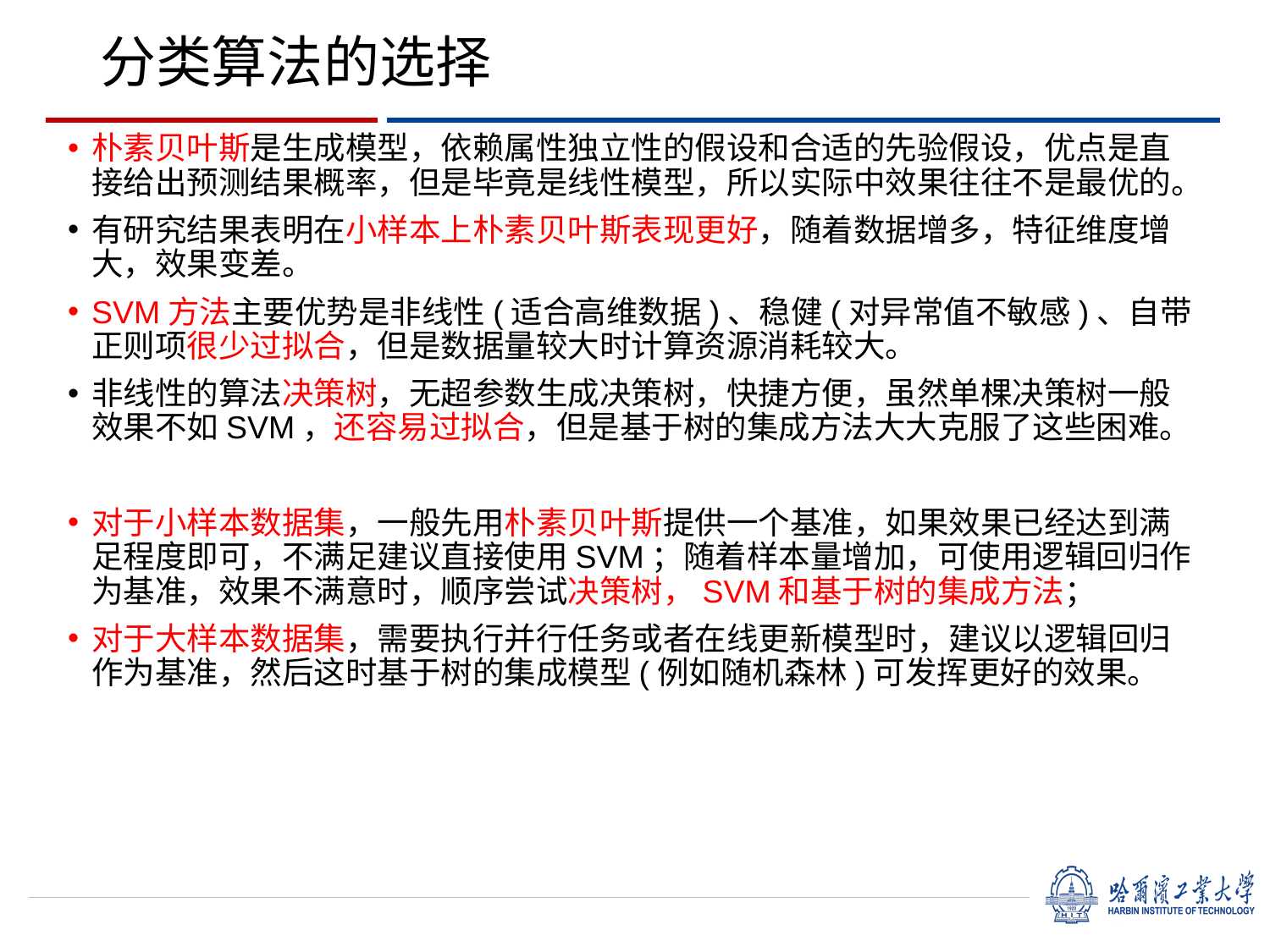

# 分类算法的选择
朴素贝叶斯是生成模型，依赖属性独立性的假设和合适的先验假设，优点是直接给出预测结果概率，但是毕竟是线性模型，所以实际中效果往往不是最优的。
有研究结果表明在小样本上朴素贝叶斯表现更好，随着数据增多，特征维度增大，效果变差。
SVM方法主要优势是非线性(适合高维数据)、稳健(对异常值不敏感)、自带正则项很少过拟合，但是数据量较大时计算资源消耗较大。
非线性的算法决策树，无超参数生成决策树，快捷方便，虽然单棵决策树一般效果不如SVM，还容易过拟合，但是基于树的集成方法大大克服了这些困难。

对于小样本数据集，一般先用朴素贝叶斯提供一个基准，如果效果已经达到满足程度即可，不满足建议直接使用SVM；随着样本量增加，可使用逻辑回归作为基准，效果不满意时，顺序尝试决策树，SVM和基于树的集成方法；
对于大样本数据集，需要执行并行任务或者在线更新模型时，建议以逻辑回归作为基准，然后这时基于树的集成模型(例如随机森林)可发挥更好的效果。